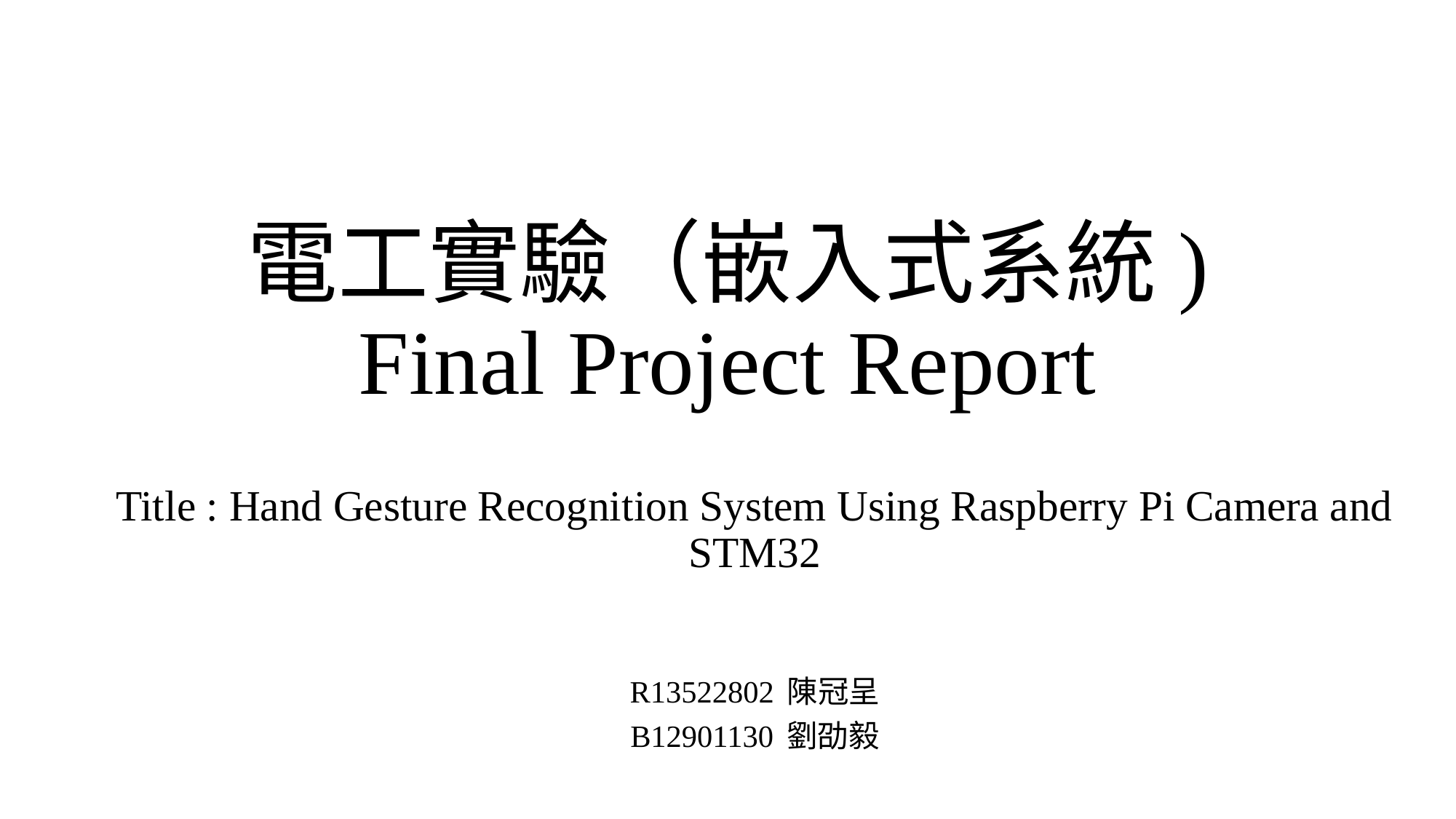

# 電工實驗（嵌入式系統) Final Project Report
Title : Hand Gesture Recognition System Using Raspberry Pi Camera and STM32

R13522802 陳冠呈
B12901130 劉劭毅